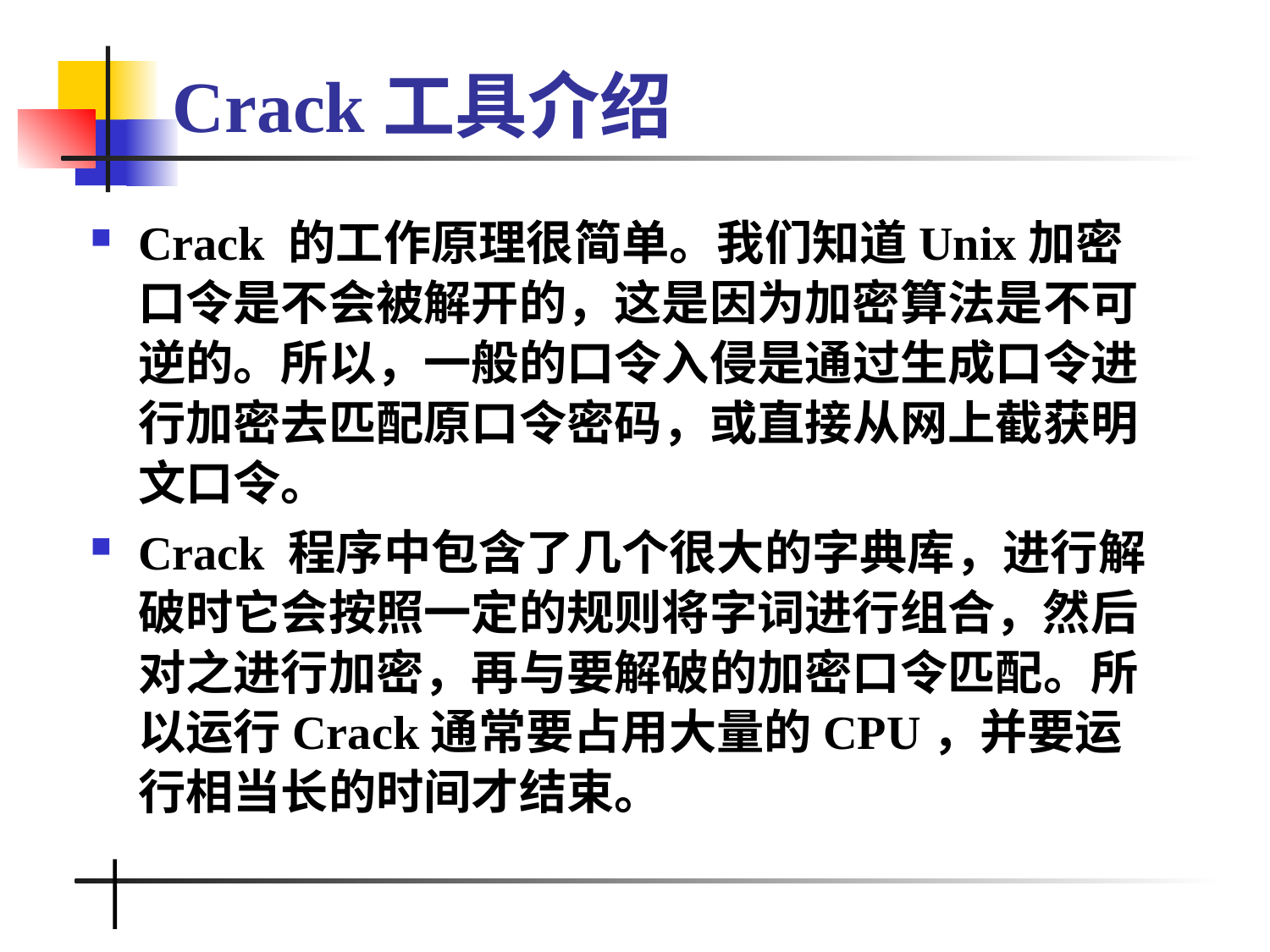

# Crack工具介绍
Crack 的工作原理很简单。我们知道Unix加密口令是不会被解开的，这是因为加密算法是不可逆的。所以，一般的口令入侵是通过生成口令进行加密去匹配原口令密码，或直接从网上截获明文口令。
Crack 程序中包含了几个很大的字典库，进行解破时它会按照一定的规则将字词进行组合，然后对之进行加密，再与要解破的加密口令匹配。所以运行Crack通常要占用大量的CPU，并要运行相当长的时间才结束。